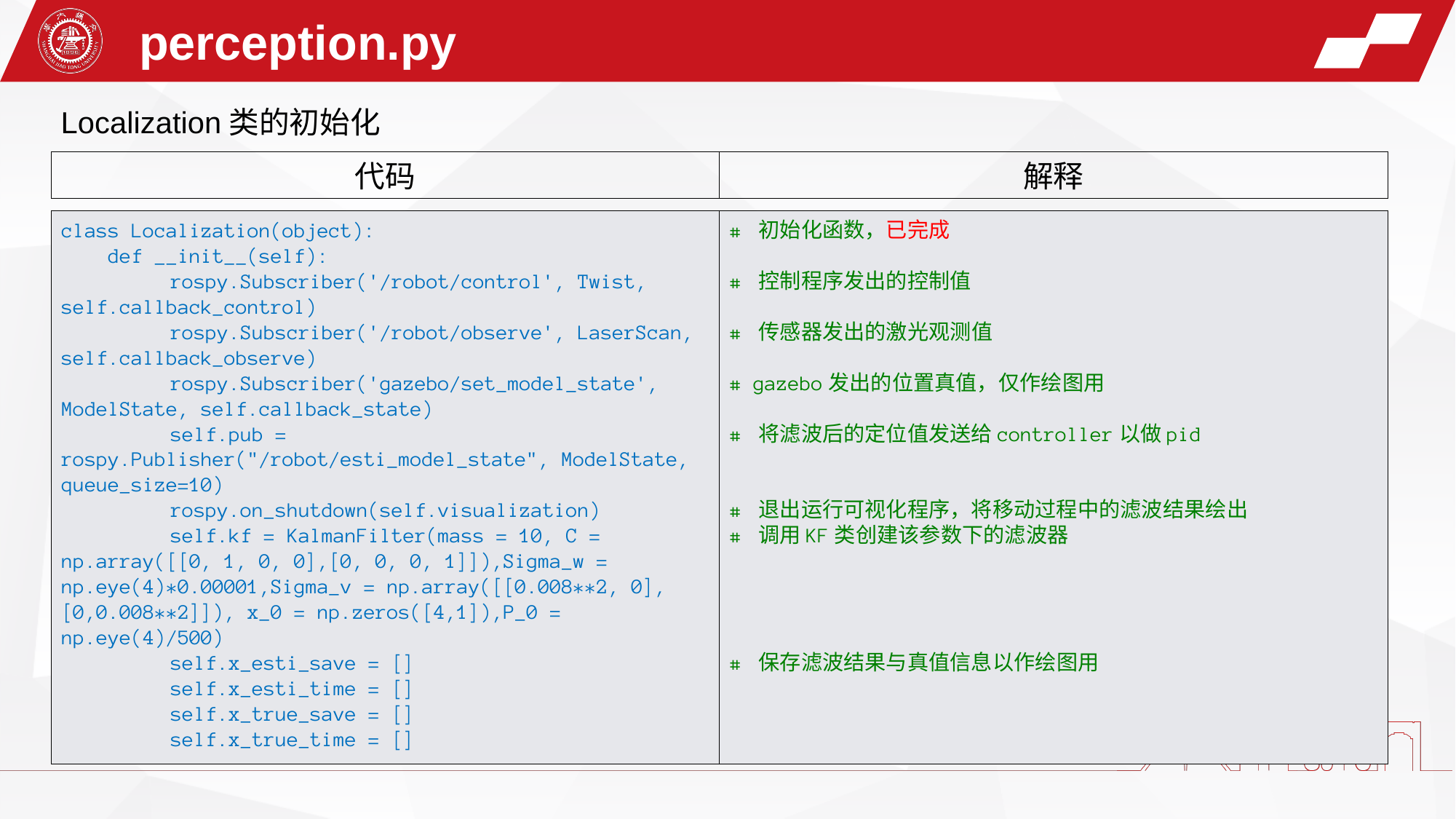

perception.py
Localization类的初始化
代码
解释
class Localization(object):
    def __init__(self):
	rospy.Subscriber('/robot/control', Twist, self.callback_control)
	rospy.Subscriber('/robot/observe', LaserScan, self.callback_observe)
	rospy.Subscriber('gazebo/set_model_state', ModelState, self.callback_state)
	self.pub = rospy.Publisher("/robot/esti_model_state", ModelState, queue_size=10)
 	rospy.on_shutdown(self.visualization)
	self.kf = KalmanFilter(mass = 10, C = np.array([[0, 1, 0, 0],[0, 0, 0, 1]]),Sigma_w = np.eye(4)*0.00001,Sigma_v = np.array([[0.008**2, 0],[0,0.008**2]]), x_0 = np.zeros([4,1]),P_0 = np.eye(4)/500)
	self.x_esti_save = []
	self.x_esti_time = []
	self.x_true_save = []
	self.x_true_time = []
# 初始化函数，已完成

# 控制程序发出的控制值

# 传感器发出的激光观测值

# gazebo发出的位置真值，仅作绘图用

# 将滤波后的定位值发送给controller以做pid

# 退出运行可视化程序，将移动过程中的滤波结果绘出
# 调用KF类创建该参数下的滤波器

# 保存滤波结果与真值信息以作绘图用